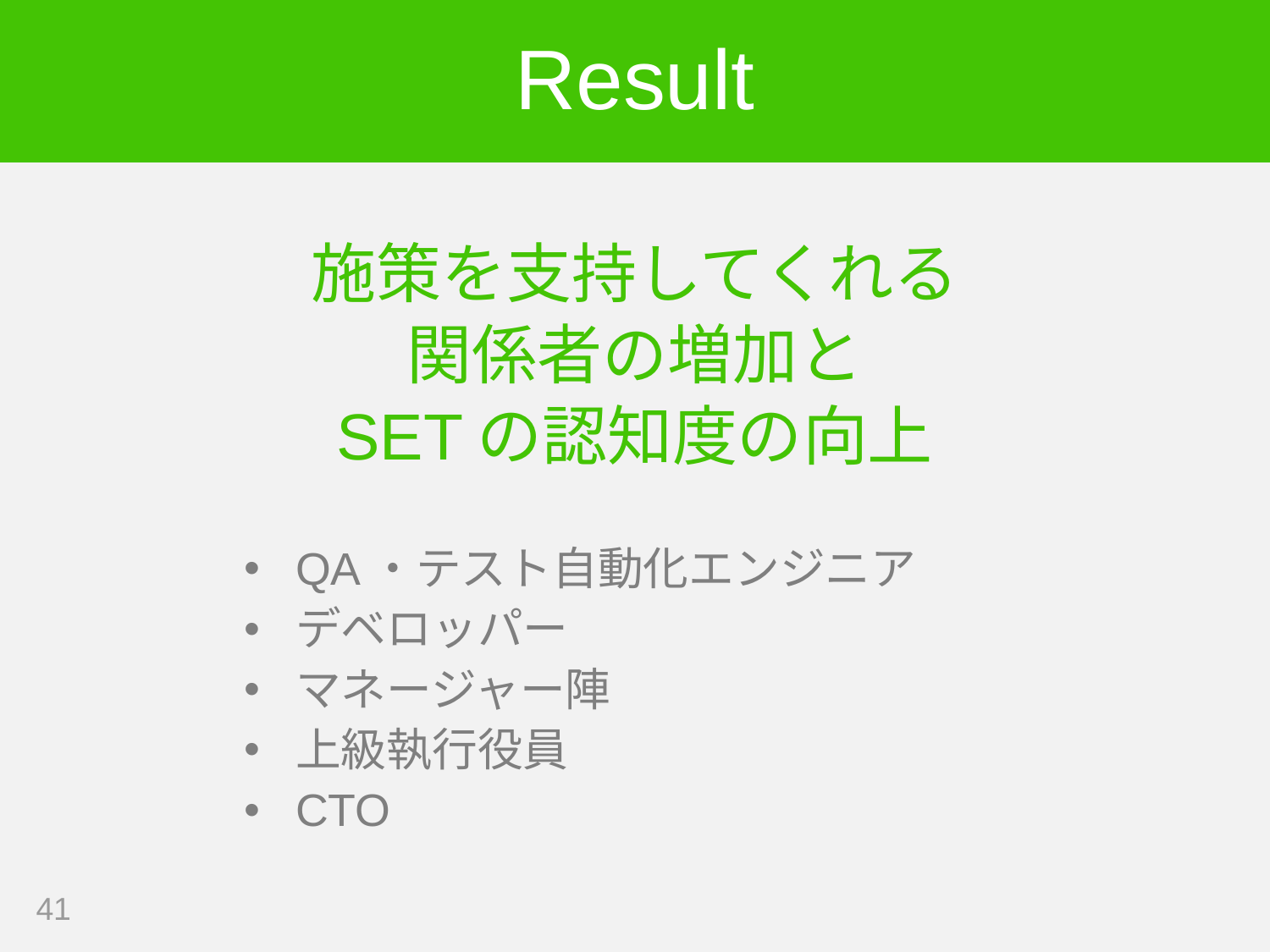

# Result
施策を支持してくれる
関係者の増加と
SETの認知度の向上

QA・テスト自動化エンジニア
デベロッパー
マネージャー陣
上級執行役員
CTO
41